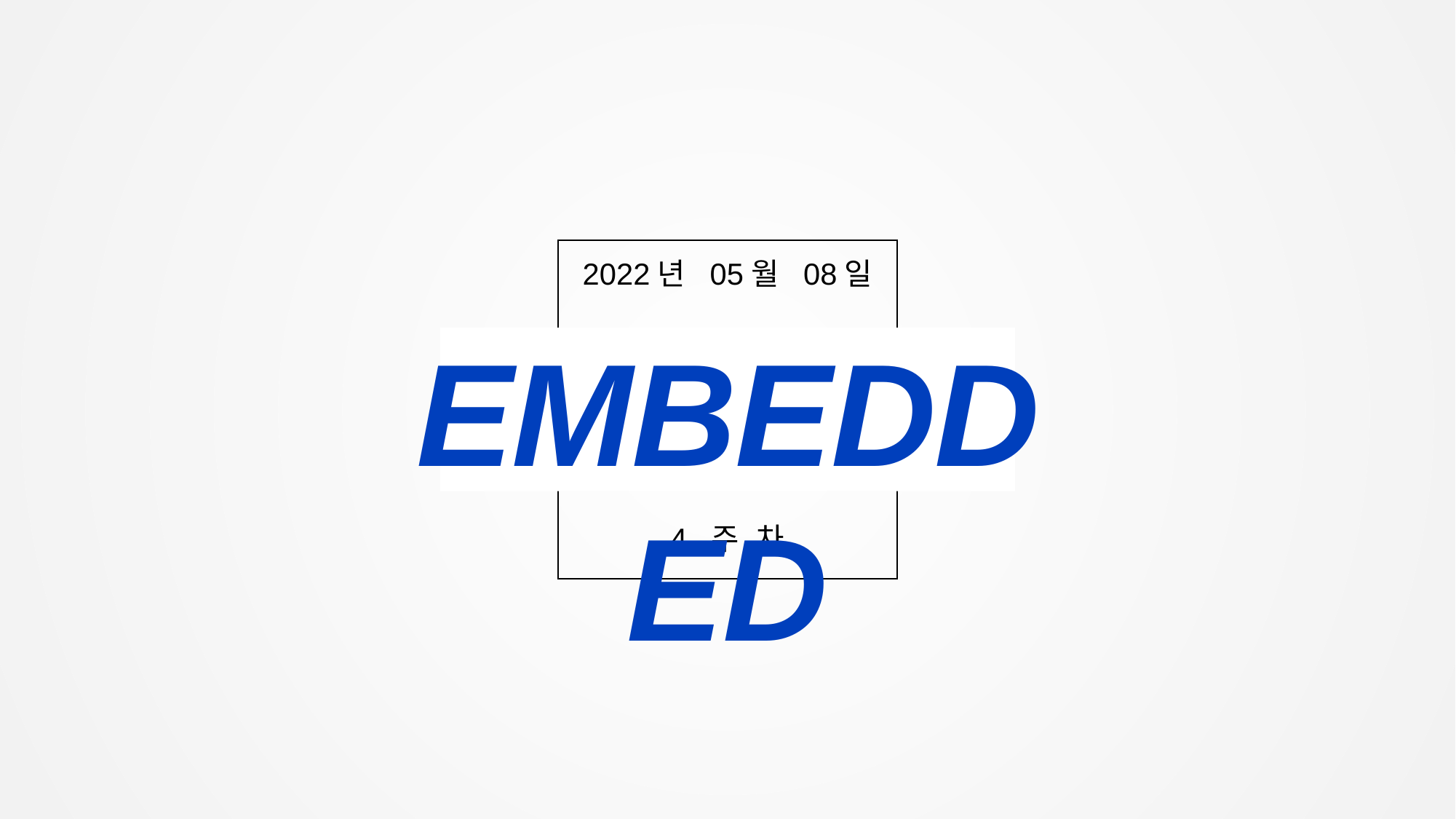

2022년  05월  08일
EMBEDDED

4  주  차